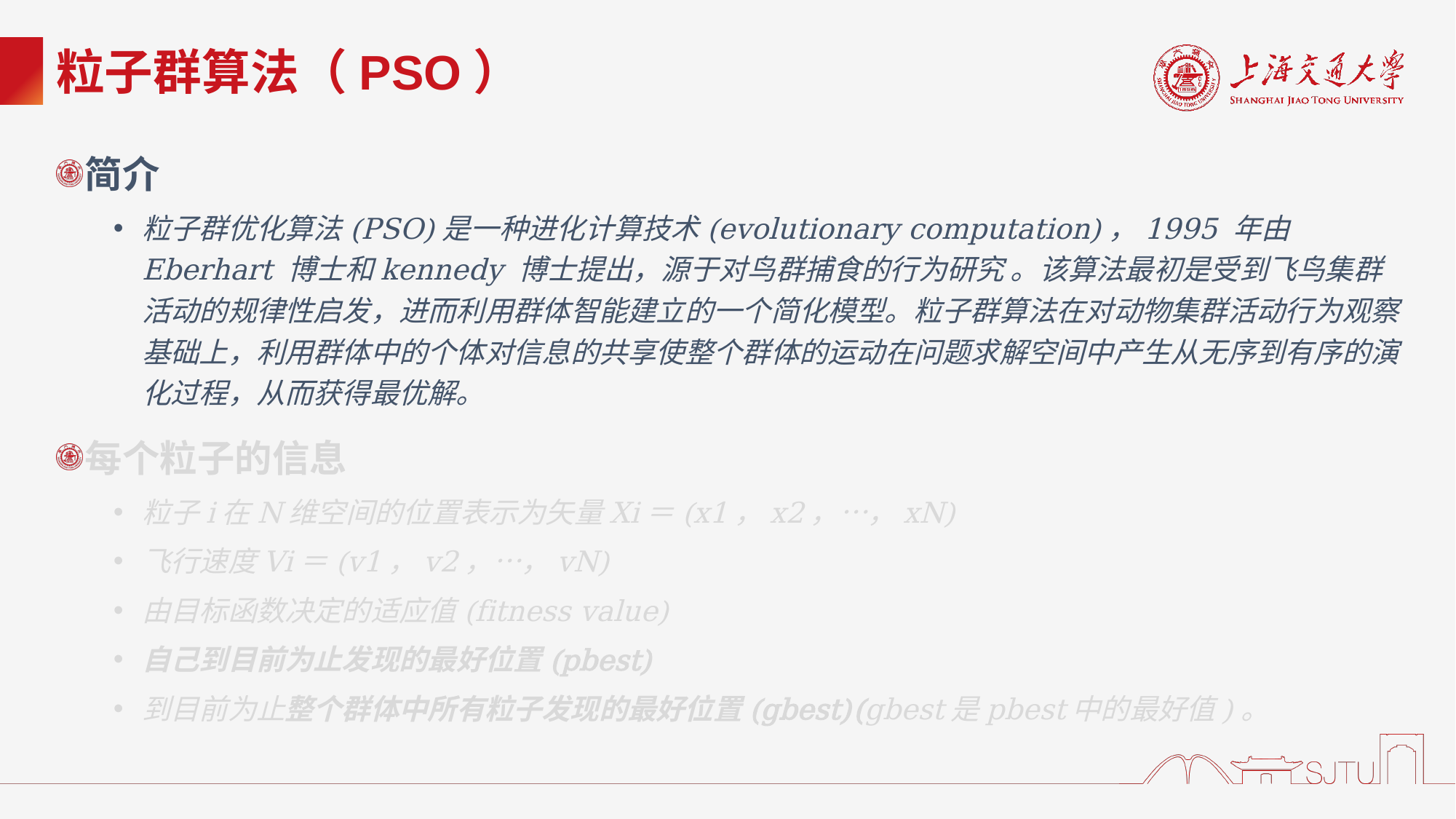

# 粒子群算法（PSO）
简介
粒子群优化算法(PSO)是一种进化计算技术(evolutionary computation)，1995 年由Eberhart 博士和kennedy 博士提出，源于对鸟群捕食的行为研究 。该算法最初是受到飞鸟集群活动的规律性启发，进而利用群体智能建立的一个简化模型。粒子群算法在对动物集群活动行为观察基础上，利用群体中的个体对信息的共享使整个群体的运动在问题求解空间中产生从无序到有序的演化过程，从而获得最优解。
每个粒子的信息
粒子i在N维空间的位置表示为矢量Xi＝(x1，x2，…，xN)
飞行速度Vi＝(v1，v2，…，vN)
由目标函数决定的适应值(fitness value)
自己到目前为止发现的最好位置(pbest)
到目前为止整个群体中所有粒子发现的最好位置(gbest)(gbest是pbest中的最好值)。